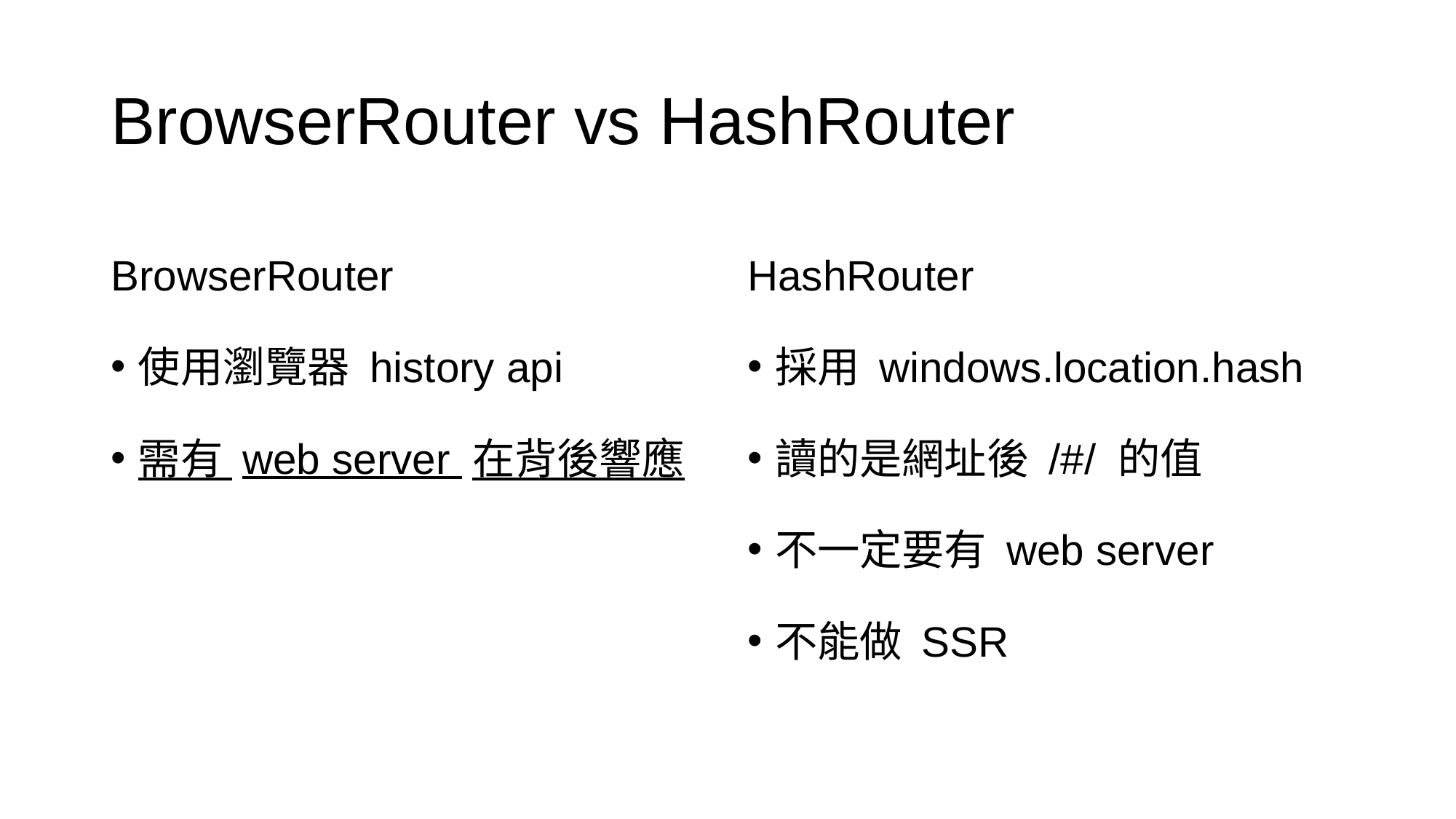

# BrowserRouter vs HashRouter
BrowserRouter
使用瀏覽器 history api
需有 web server 在背後響應

HashRouter
採用 windows.location.hash
讀的是網址後 /#/ 的值
不一定要有 web server
不能做 SSR